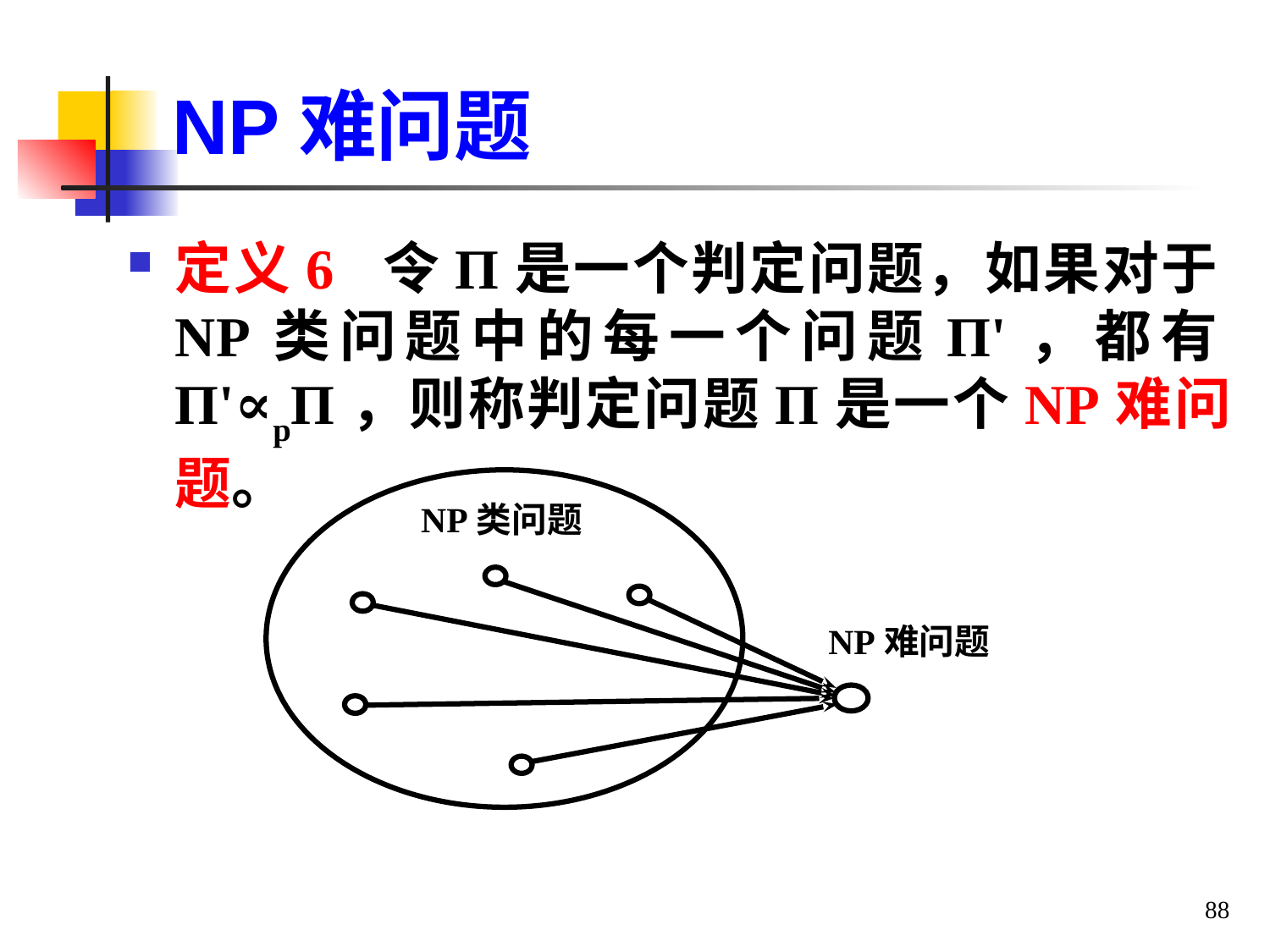

# NP难问题
定义6  令Π是一个判定问题，如果对于NP类问题中的每一个问题Π'，都有Π'∝pΠ，则称判定问题Π是一个NP难问题。

NP类问题

NP难问题

88